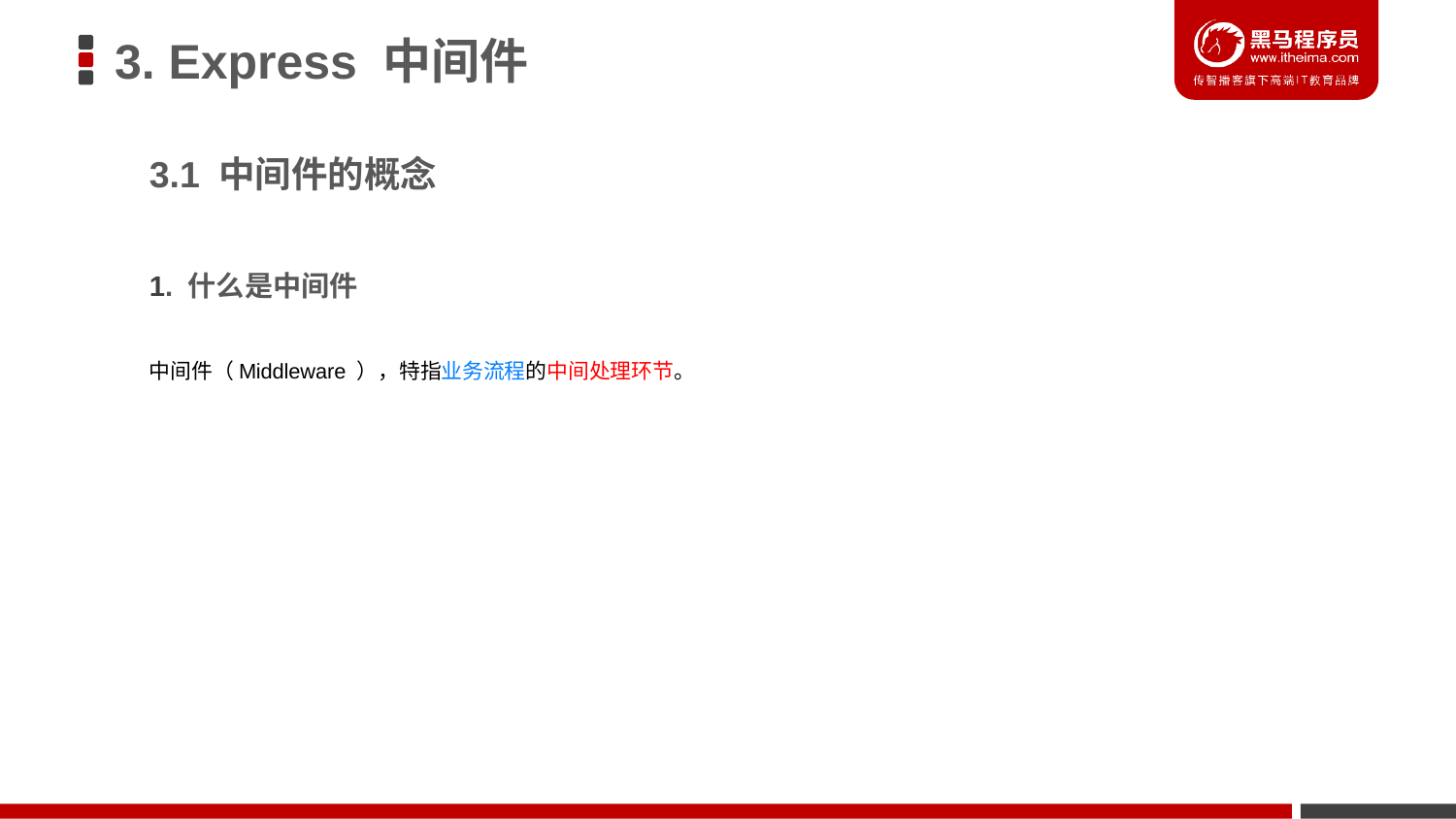

# 3. Express 中间件
3.1 中间件的概念
1. 什么是中间件
中间件（Middleware ），特指业务流程的中间处理环节。